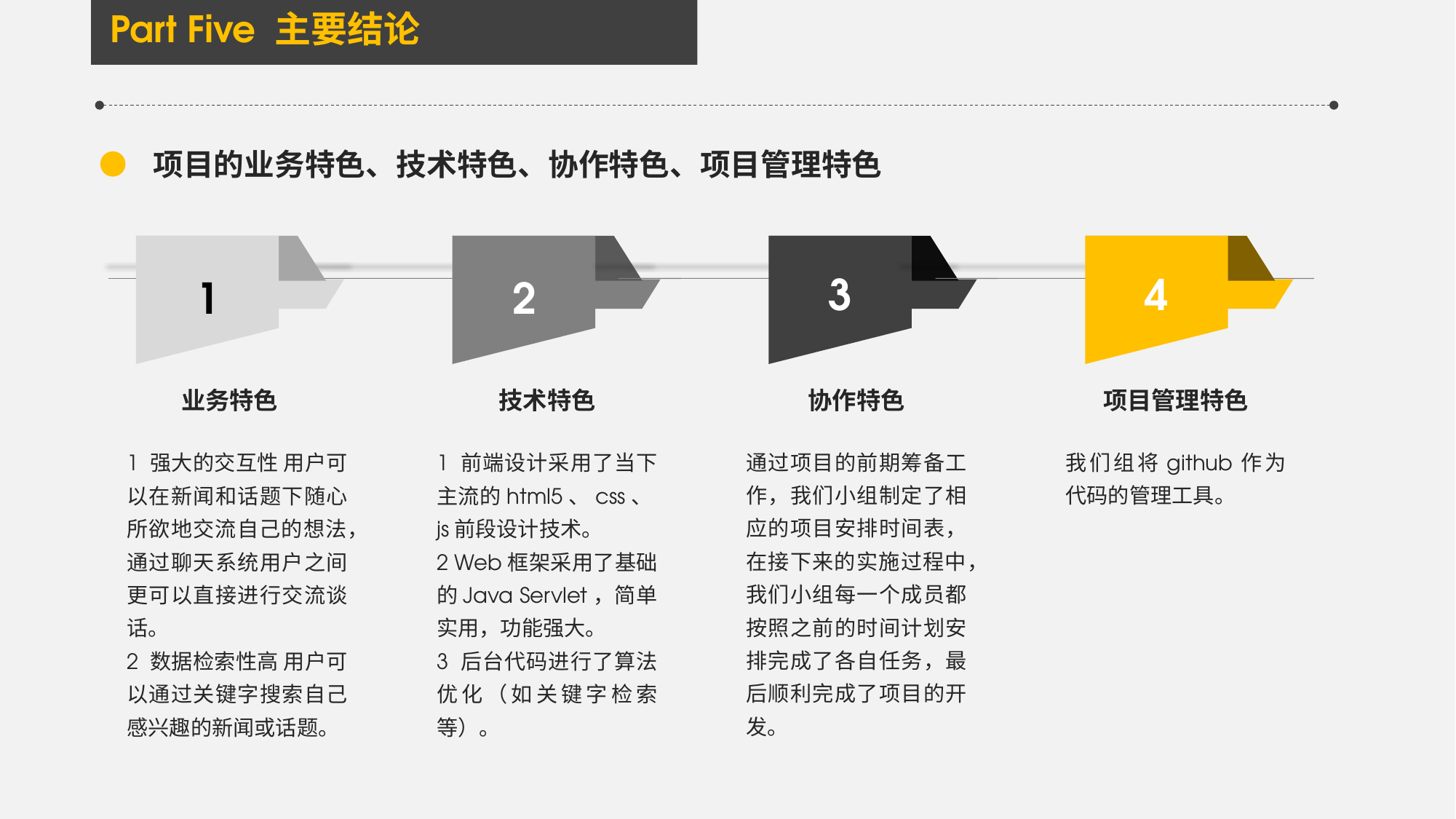

Part Five 主要结论
项目的业务特色、技术特色、协作特色、项目管理特色

协作特色
通过项目的前期筹备工作，我们小组制定了相应的项目安排时间表，在接下来的实施过程中，我们小组每一个成员都按照之前的时间计划安排完成了各自任务，最后顺利完成了项目的开发。

项目管理特色
我们组将github作为代码的管理工具。

技术特色
1 前端设计采用了当下主流的html5、css、js前段设计技术。
2 Web框架采用了基础的Java Servlet，简单实用，功能强大。
3 后台代码进行了算法优化（如关键字检索等）。

业务特色
1 强大的交互性 用户可以在新闻和话题下随心所欲地交流自己的想法，通过聊天系统用户之间更可以直接进行交流谈话。
2 数据检索性高 用户可以通过关键字搜索自己感兴趣的新闻或话题。
3
4
1
2